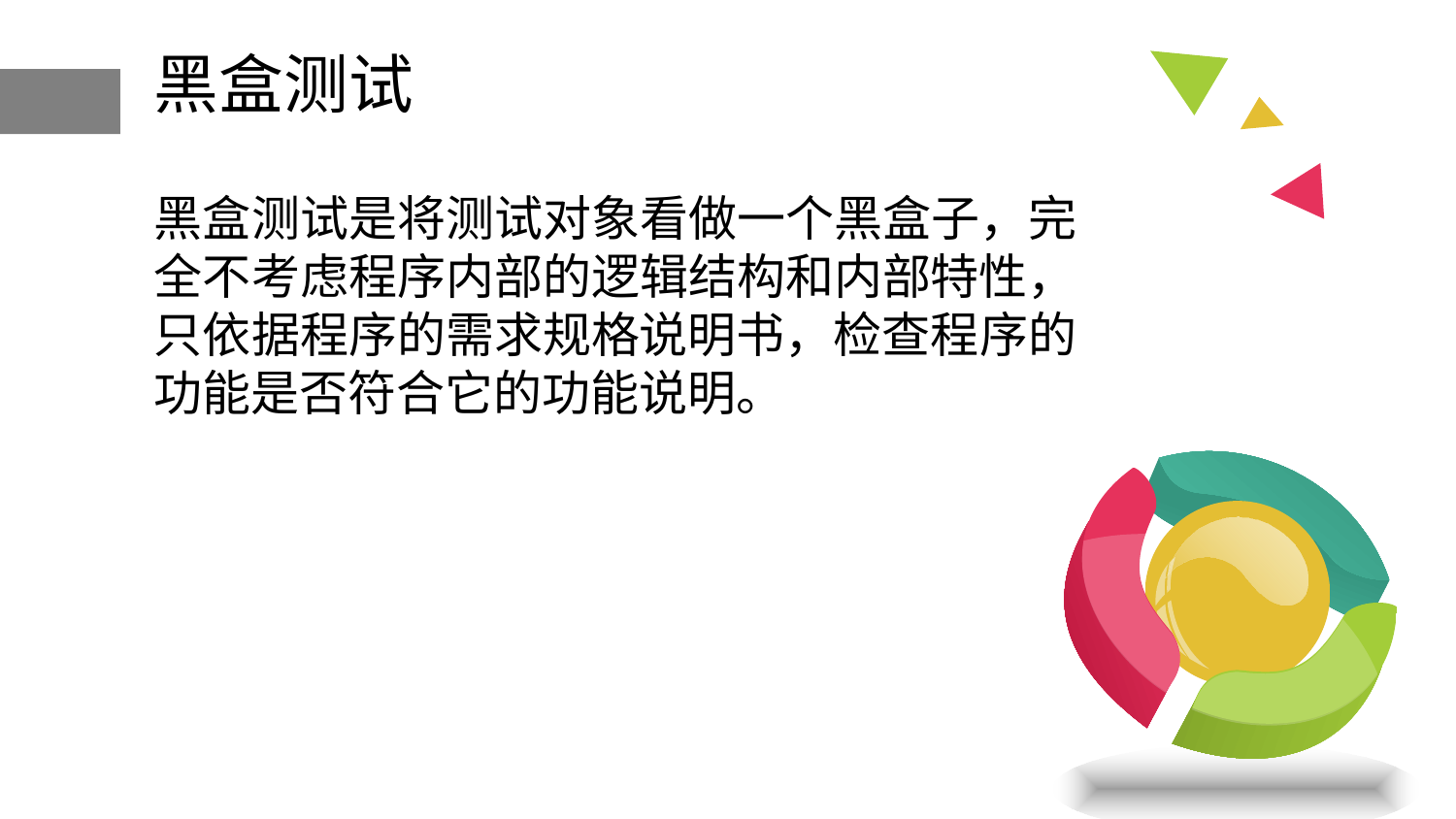

黑盒测试

黑盒测试是将测试对象看做一个黑盒子，完全不考虑程序内部的逻辑结构和内部特性，只依据程序的需求规格说明书，检查程序的功能是否符合它的功能说明。